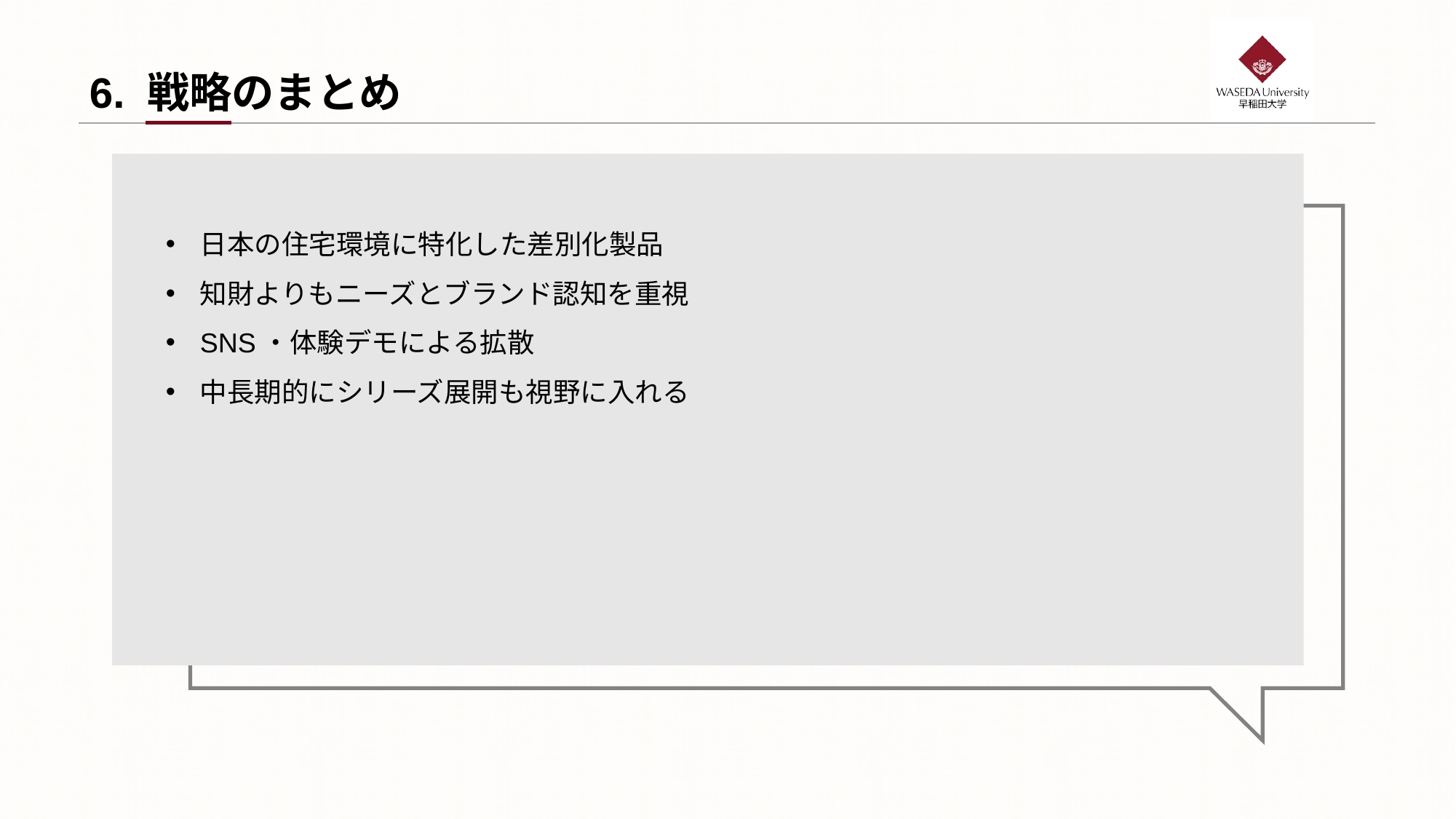

6. 戦略のまとめ
日本の住宅環境に特化した差別化製品
知財よりもニーズとブランド認知を重視
SNS・体験デモによる拡散
中長期的にシリーズ展開も視野に入れる